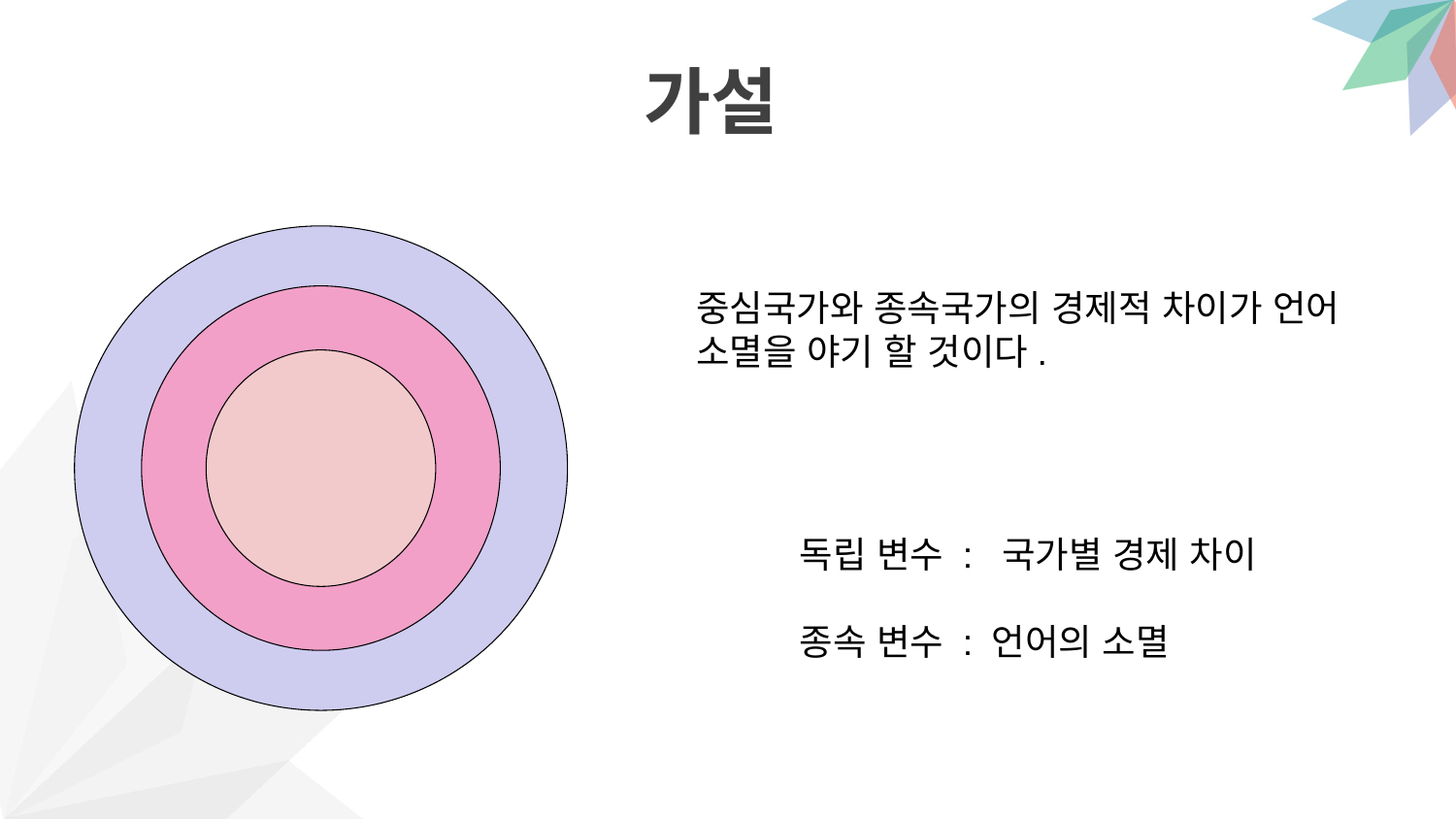

가설

중심국가와 종속국가의 경제적 차이가 언어 소멸을 야기 할 것이다.
.
독립 변수 :  국가별 경제 차이

종속 변수 : 언어의 소멸